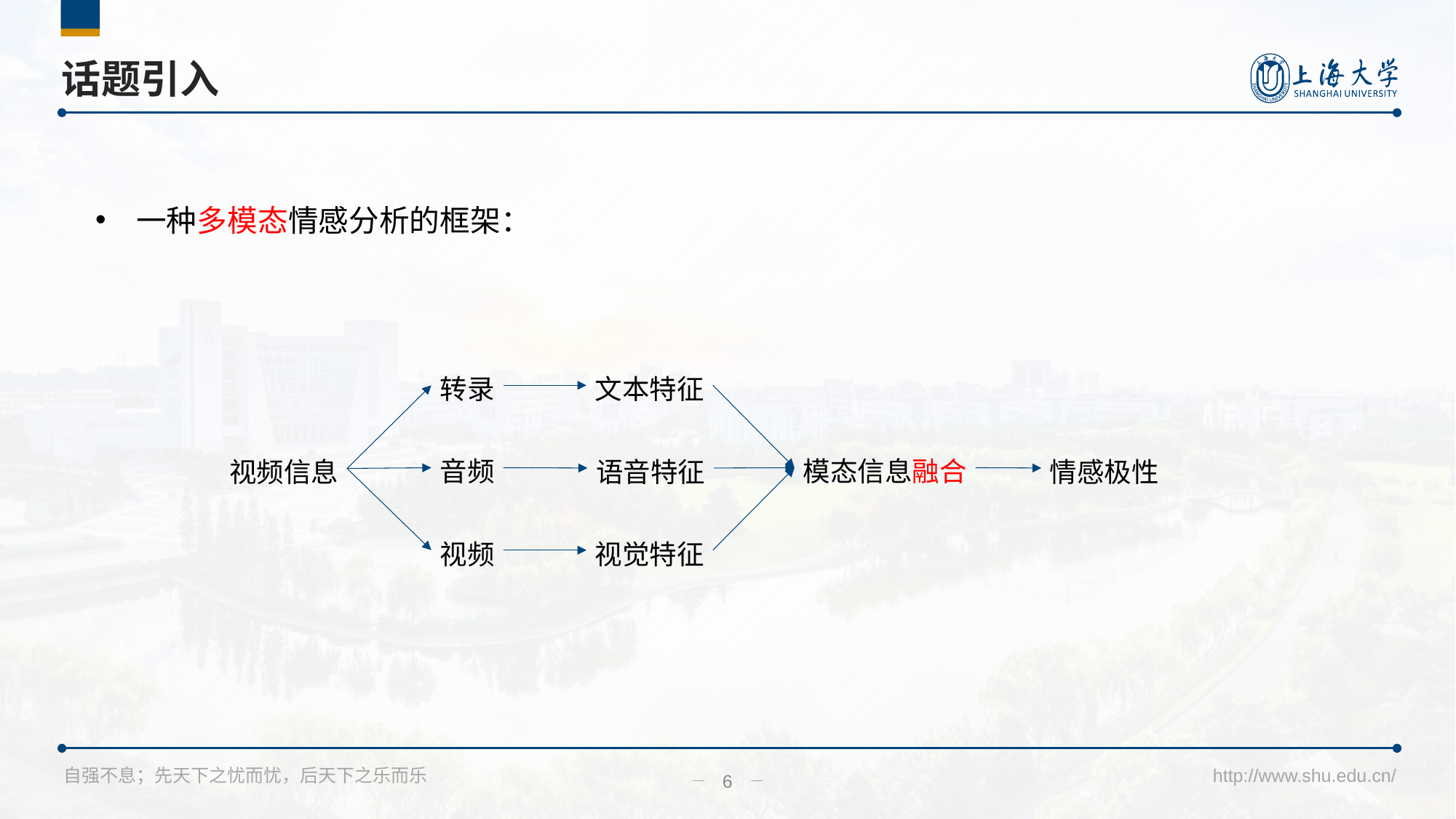

# 话题引入
一种多模态情感分析的框架：
转录
文本特征
音频
模态信息融合
语音特征
情感极性
视频信息
视频
视觉特征
6